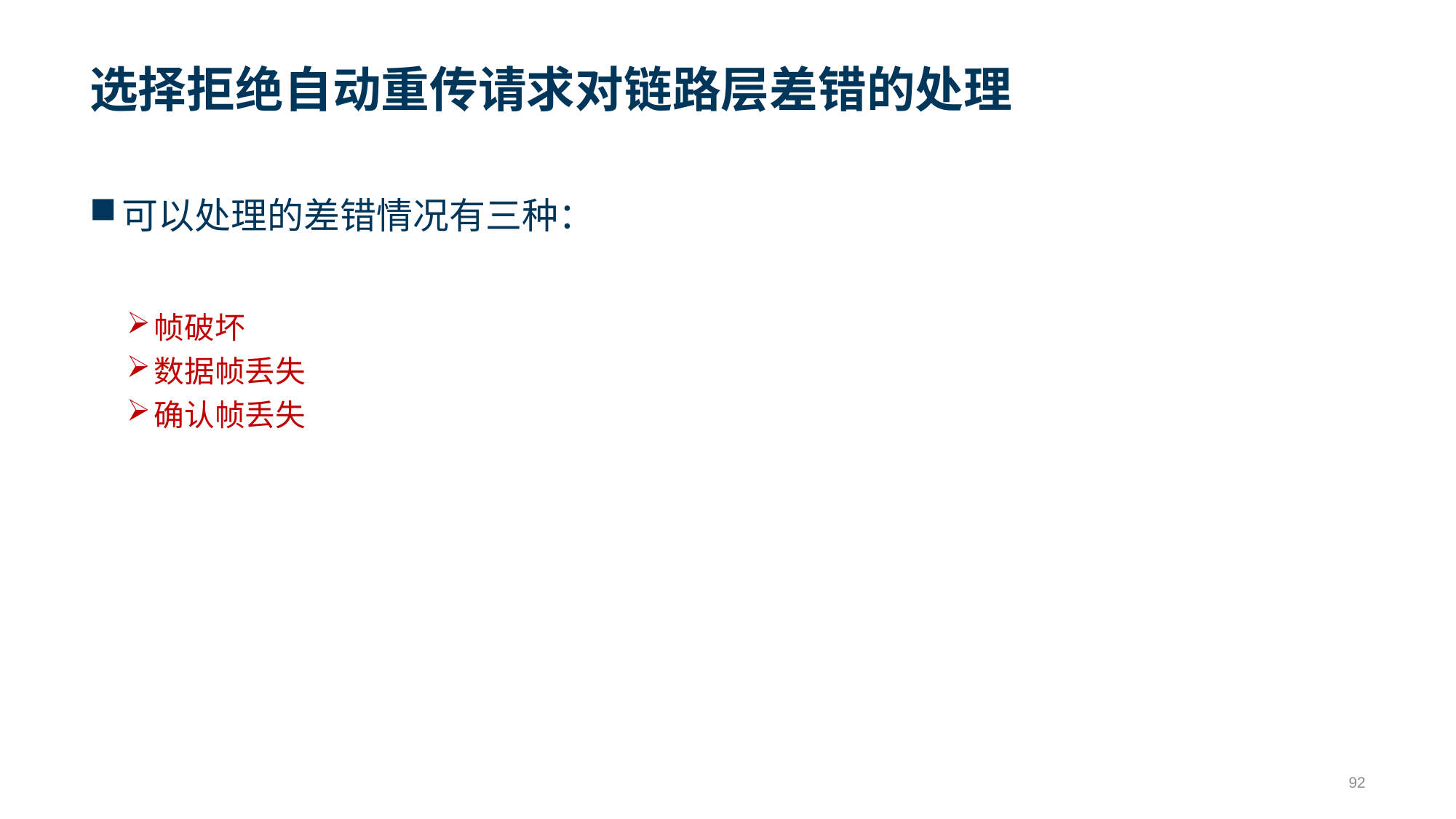

# 选择拒绝自动重传请求对链路层差错的处理

可以处理的差错情况有三种：

帧破坏
数据帧丢失
确认帧丢失
92